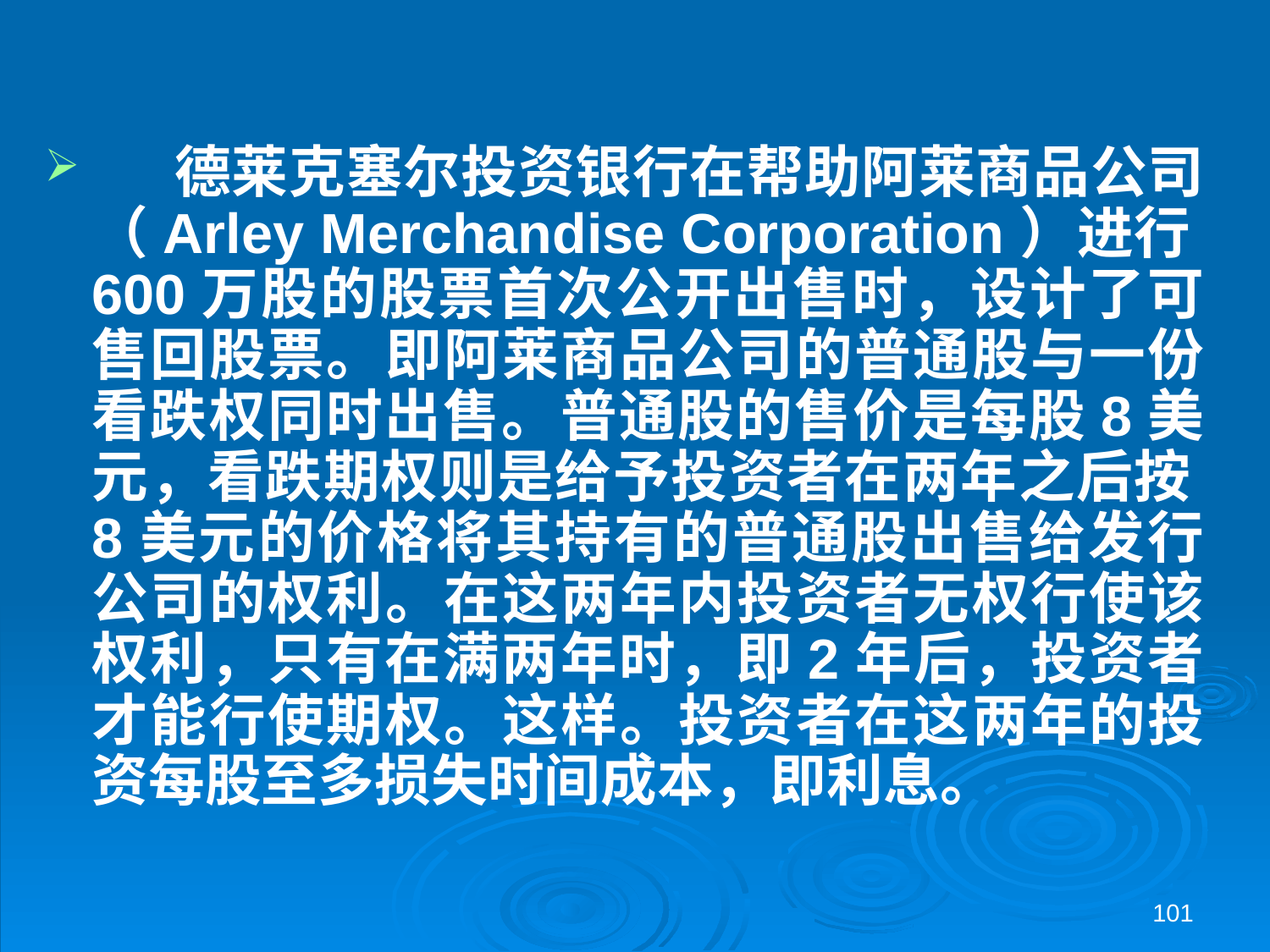

#
     德莱克塞尔投资银行在帮助阿莱商品公司（Arley Merchandise Corporation）进行600万股的股票首次公开出售时，设计了可售回股票。即阿莱商品公司的普通股与一份看跌权同时出售。普通股的售价是每股8美元，看跌期权则是给予投资者在两年之后按8美元的价格将其持有的普通股出售给发行公司的权利。在这两年内投资者无权行使该权利，只有在满两年时，即2年后，投资者才能行使期权。这样。投资者在这两年的投资每股至多损失时间成本，即利息。
101